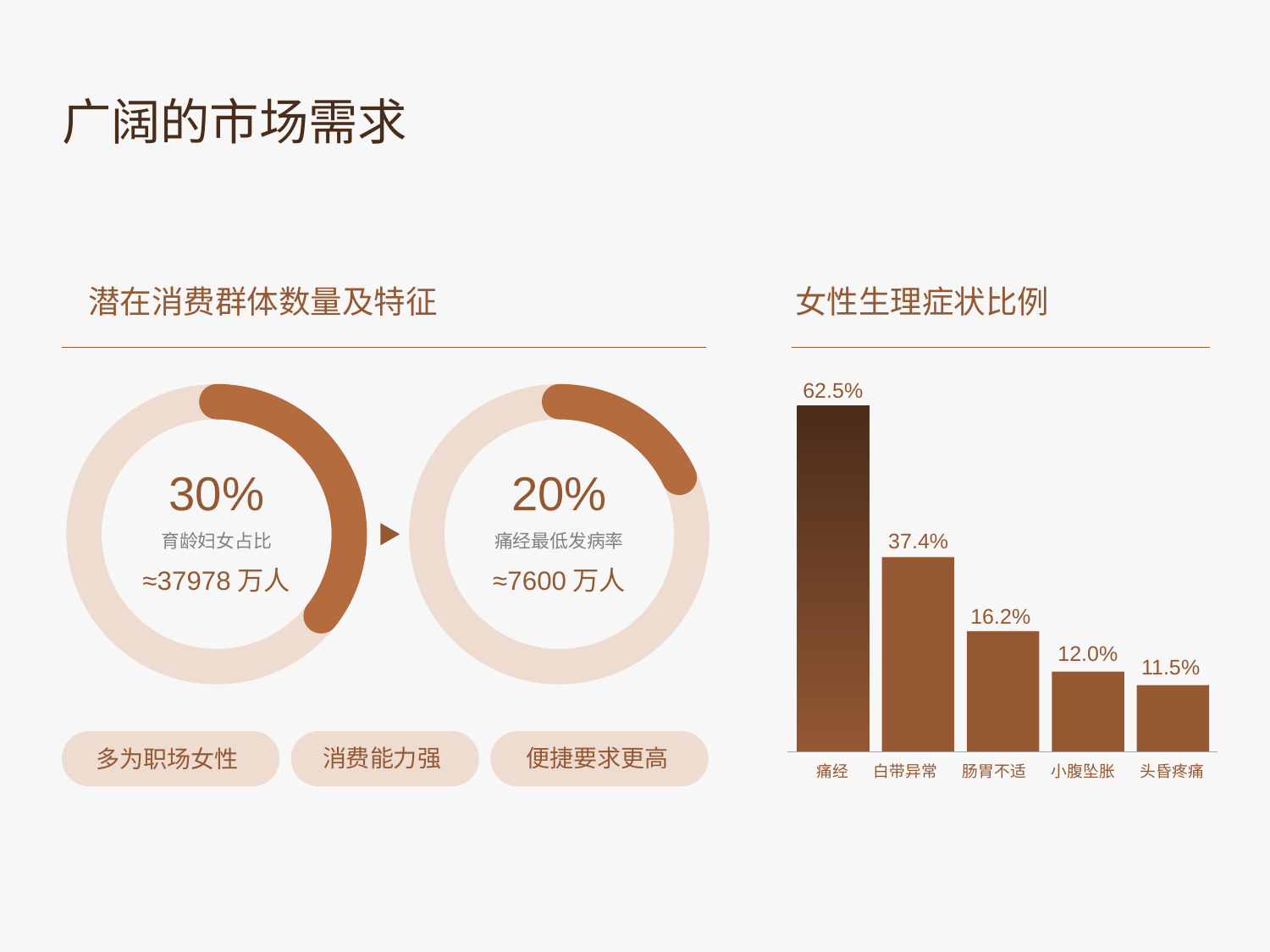

广阔的市场需求
潜在消费群体数量及特征
女性生理症状比例
62.5%

30%
20%
育龄妇女占比
痛经最低发病率

≈37978万人
≈7600万人

37.4%
16.2%
12.0%
11.5%

多为职场女性

消费能力强

便捷要求更高
痛经
白带异常
肠胃不适
小腹坠胀
头昏疼痛